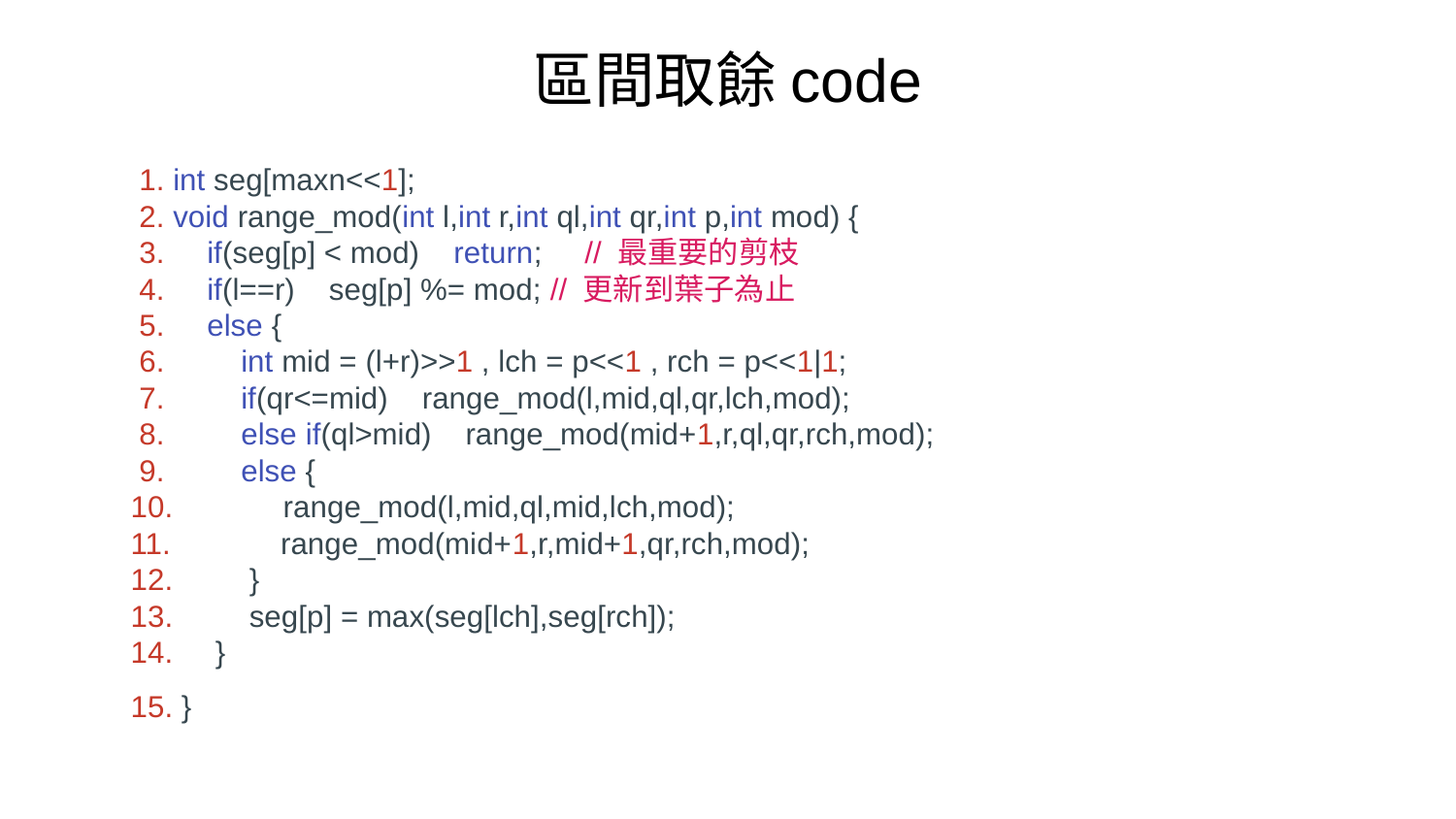

區間取餘code
 1. int seg[maxn<<1];
 2. void range_mod(int l,int r,int ql,int qr,int p,int mod) {
 3.     if(seg[p] < mod)    return;     // 最重要的剪枝
 4.     if(l==r)    seg[p] %= mod; // 更新到葉子為止
 5.     else {
 6.         int mid = (l+r)>>1 , lch = p<<1 , rch = p<<1|1;
 7.         if(qr<=mid)    range_mod(l,mid,ql,qr,lch,mod);
 8.         else if(ql>mid)    range_mod(mid+1,r,ql,qr,rch,mod);
 9.         else {
10.             range_mod(l,mid,ql,mid,lch,mod);
11.             range_mod(mid+1,r,mid+1,qr,rch,mod);
12.         }
13.         seg[p] = max(seg[lch],seg[rch]);
14.     }
15. }